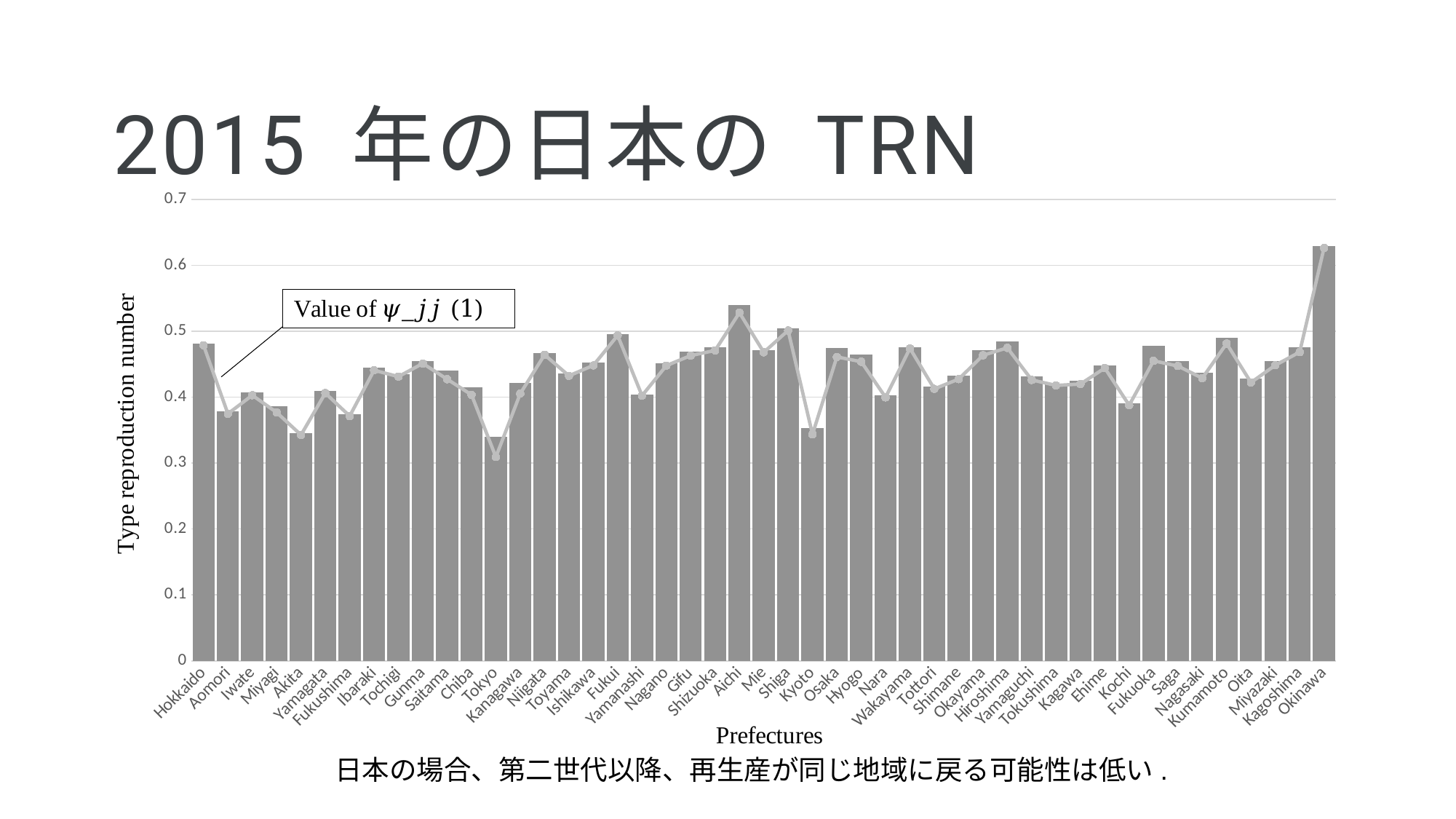

# 2015 年の日本の TRN

### Chart

| Category |  |  |
|---|---|---|
| Hokkaido | 0.481169362432934 | 0.478854621 |
| Aomori | 0.378375171893221 | 0.374988775 |
| Iwate | 0.40775377166545 | 0.4030563 |
| Miyagi | 0.386041478771141 | 0.377014571 |
| Akita | 0.345193411595163 | 0.342834914 |
| Yamagata | 0.409513869940028 | 0.40631227 |
| Fukushima | 0.37441877292392 | 0.371487473 |
| Ibaraki | 0.445459288864833 | 0.440933005 |
| Tochigi | 0.435045979601265 | 0.431339528 |
| Gunma | 0.454447636299197 | 0.451339827 |
| Saitama | 0.440418091087829 | 0.42746281 |
| Chiba | 0.415238335449877 | 0.403853652 |
| Tokyo | 0.340529317293912 | 0.30932756 |
| Kanagawa | 0.421754906394873 | 0.405551508 |
| Niigata | 0.467100389151144 | 0.464507649 |
| Toyama | 0.435604799264943 | 0.432607496 |
| Ishikawa | 0.452168655765161 | 0.448351995 |
| Fukui | 0.495475701112127 | 0.493824036 |
| Yamanashi | 0.404264342271461 | 0.402517956 |
| Nagano | 0.451297202614189 | 0.448066592 |
| Gifu | 0.469174845283227 | 0.463323865 |
| Shizuoka | 0.476002977853335 | 0.471069423 |
| Aichi | 0.540182567238608 | 0.528399508 |
| Mie | 0.471814085772823 | 0.46825313 |
| Shiga | 0.505098748728189 | 0.501335071 |
| Kyoto | 0.352915931194849 | 0.343714126 |
| Osaka | 0.474816499043303 | 0.461227297 |
| Hyogo | 0.4644440166983 | 0.453978058 |
| Nara | 0.403285531166443 | 0.399822808 |
| Wakayama | 0.475910026414316 | 0.474220711 |
| Tottori | 0.416633226689499 | 0.412787114 |
| Shimane | 0.432671396898014 | 0.427532391 |
| Okayama | 0.47127909360274 | 0.463753623 |
| Hiroshima | 0.485217838852366 | 0.47501352 |
| Yamaguchi | 0.432072602580228 | 0.426304585 |
| Tokushima | 0.420831269737025 | 0.418005927 |
| Kagawa | 0.425216593680178 | 0.420049186 |
| Ehime | 0.44857322567065 | 0.444323647 |
| Kochi | 0.390475877529305 | 0.387936371 |
| Fukuoka | 0.478650554761734 | 0.455373077 |
| Saga | 0.45465509886741 | 0.447441356 |
| Nagasaki | 0.437083888853386 | 0.429028254 |
| Kumamoto | 0.490748984210084 | 0.481542307 |
| Oita | 0.428461936668913 | 0.422436221 |
| Miyazaki | 0.454783496737671 | 0.448659055 |
| Kagoshima | 0.476152924762231 | 0.468550751 |
| Okinawa | 0.629061627059556 | 0.626700797 |
日本の場合、第二世代以降、再生産が同じ地域に戻る可能性は低い.